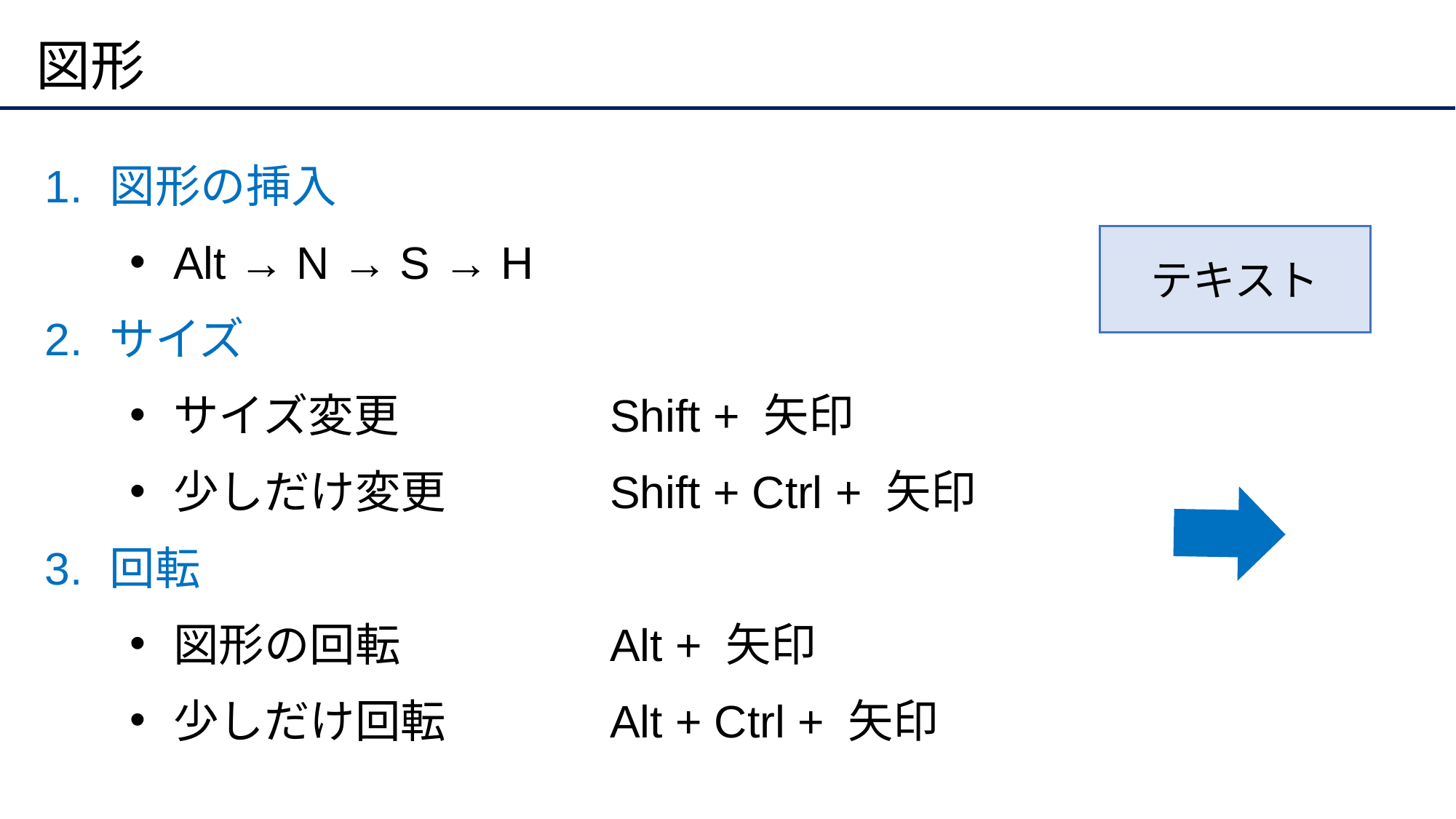

# 図形
図形の挿入
Alt → N → S → H
サイズ
サイズ変更		Shift + 矢印
少しだけ変更		Shift + Ctrl + 矢印
回転
図形の回転		Alt + 矢印
少しだけ回転		Alt + Ctrl + 矢印

テキスト